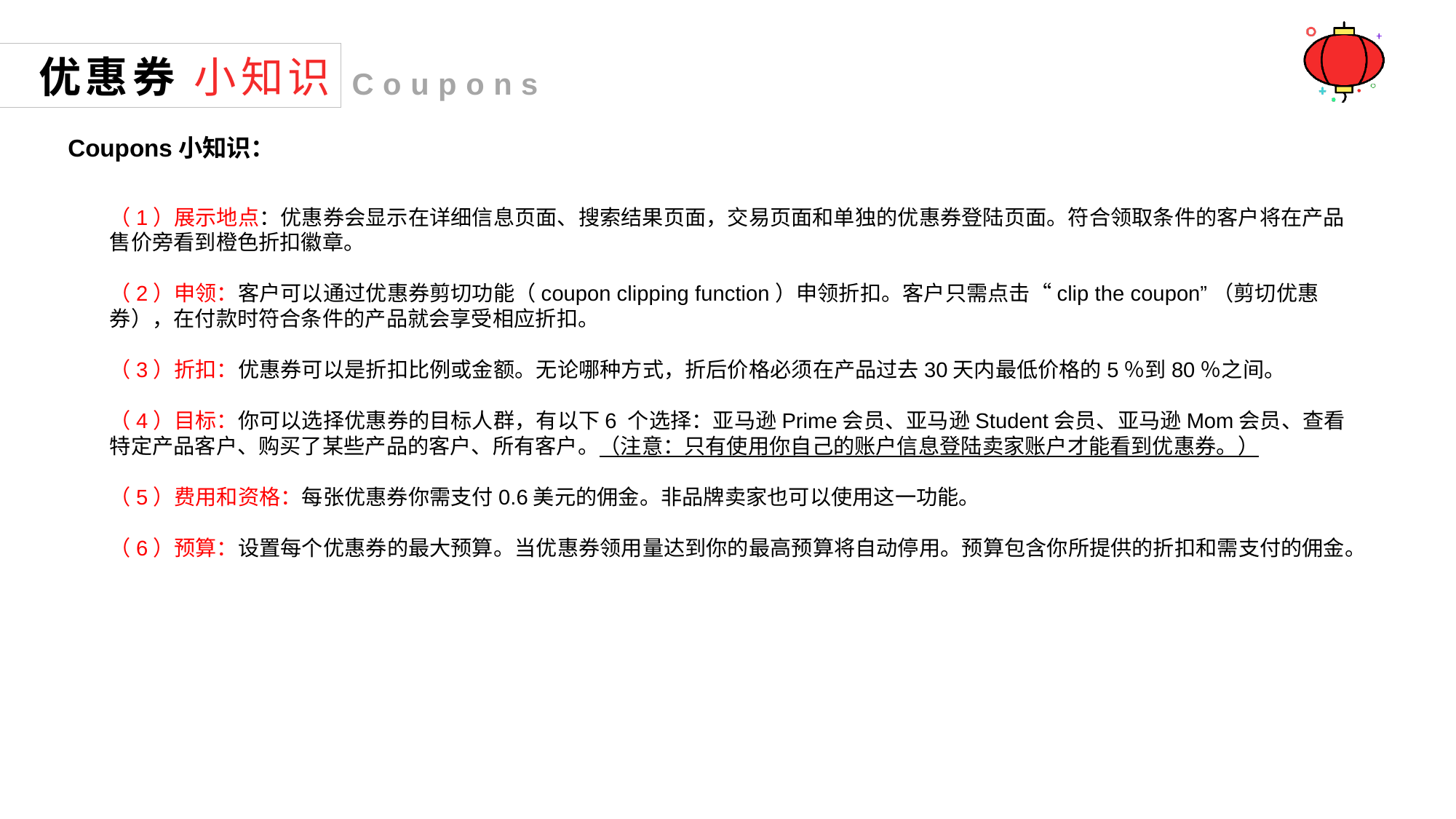

优惠券 小知识
Coupons
Coupons小知识：
（1）展示地点：优惠券会显示在详细信息页面、搜索结果页面，交易页面和单独的优惠券登陆页面。符合领取条件的客户将在产品售价旁看到橙色折扣徽章。

（2）申领：客户可以通过优惠券剪切功能（coupon clipping function）申领折扣。客户只需点击“clip the coupon”（剪切优惠券），在付款时符合条件的产品就会享受相应折扣。

（3）折扣：优惠券可以是折扣比例或金额。无论哪种方式，折后价格必须在产品过去30天内最低价格的5％到80％之间。

（4）目标：你可以选择优惠券的目标人群，有以下6 个选择：亚马逊Prime会员、亚马逊Student会员、亚马逊Mom会员、查看特定产品客户、购买了某些产品的客户、所有客户。（注意：只有使用你自己的账户信息登陆卖家账户才能看到优惠券。）

（5）费用和资格：每张优惠券你需支付0.6美元的佣金。非品牌卖家也可以使用这一功能。
（6）预算：设置每个优惠券的最大预算。当优惠券领用量达到你的最高预算将自动停用。预算包含你所提供的折扣和需支付的佣金。